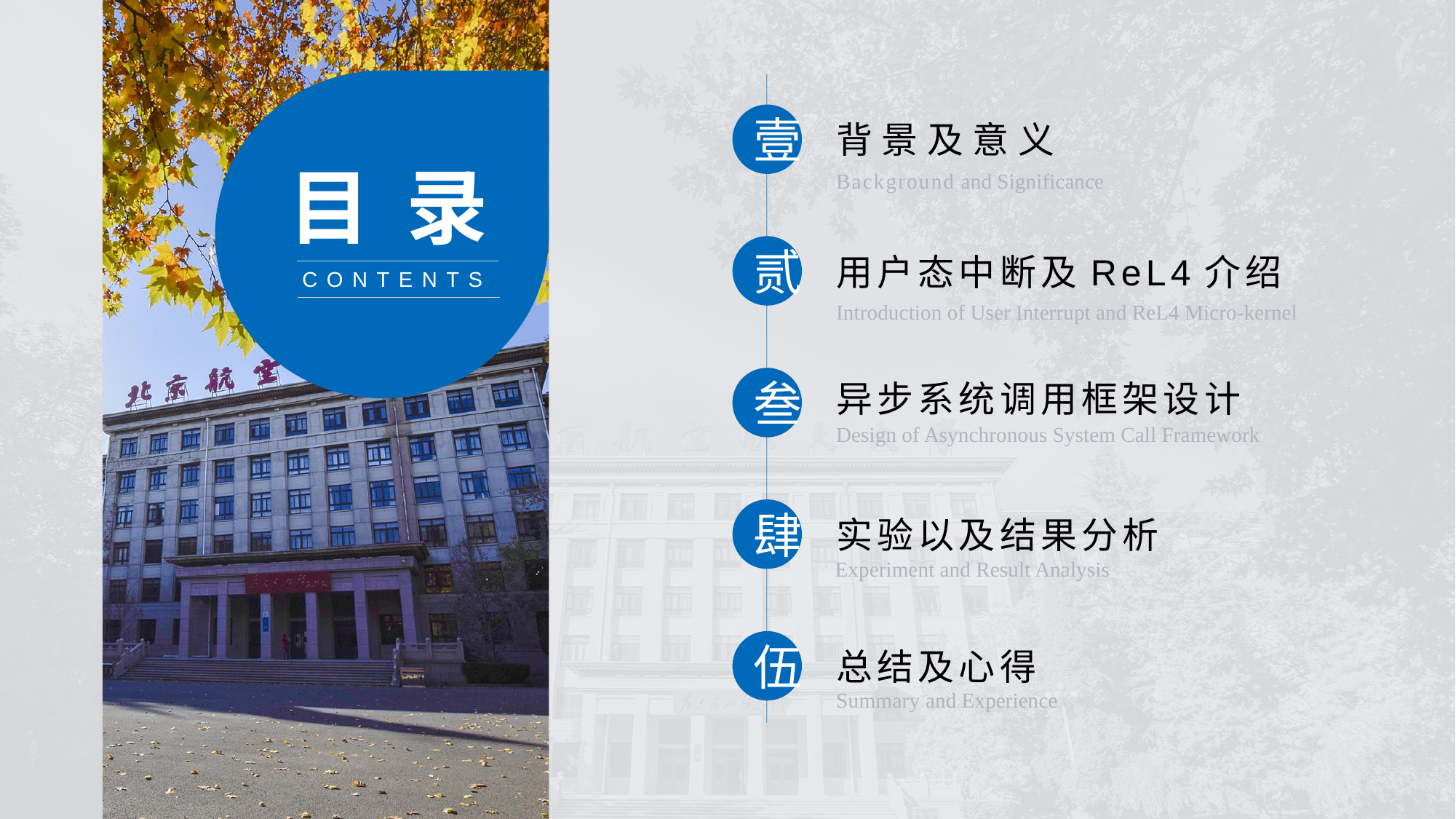

壹
背景及意义
Background and Significance
贰
用户态中断及ReL4介绍
Introduction of User Interrupt and ReL4 Micro-kernel
叁
异步系统调用框架设计
Design of Asynchronous System Call Framework
肆
实验以及结果分析
Experiment and Result Analysis
伍
总结及心得
Summary and Experience